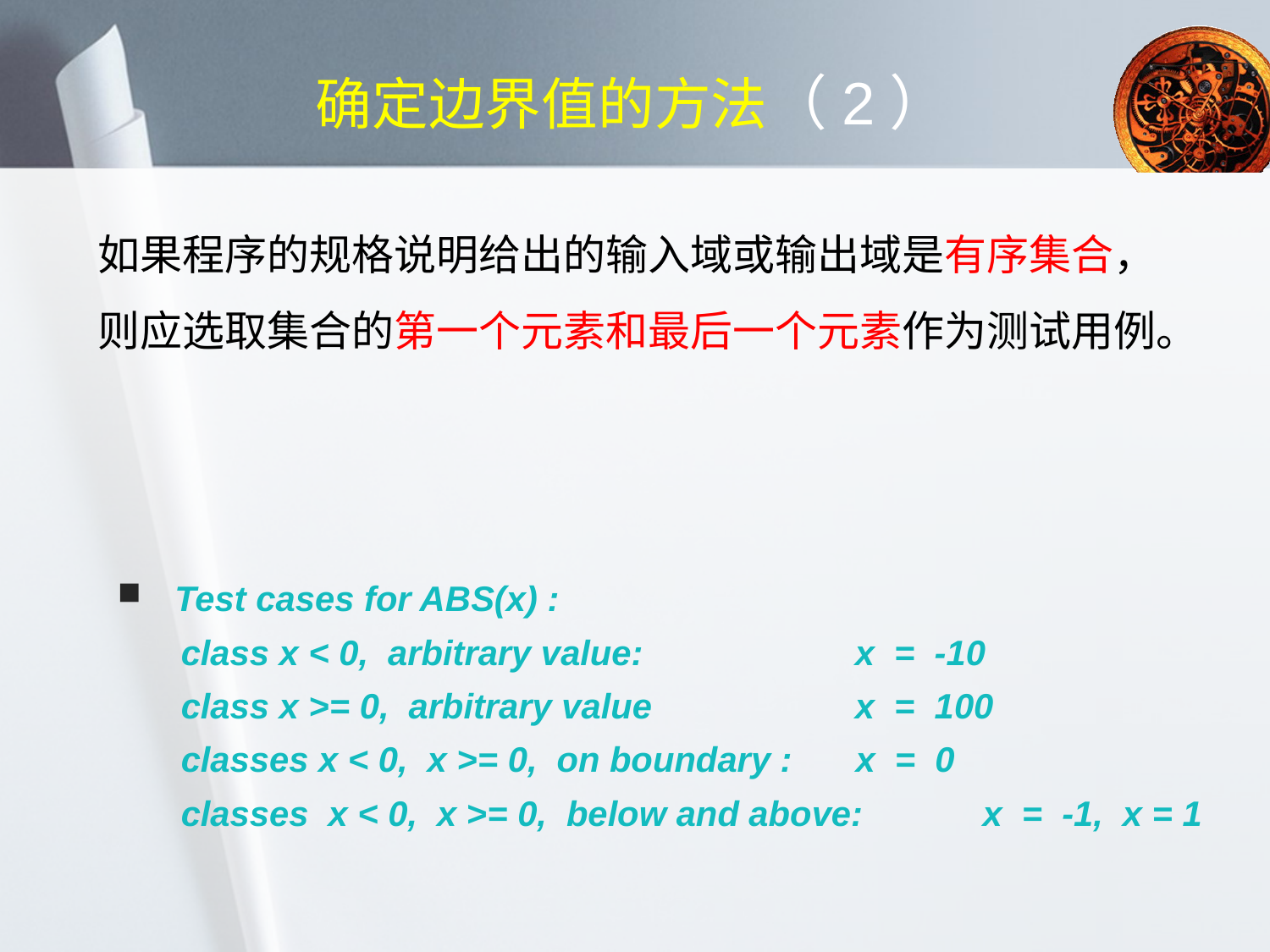

# 确定边界值的方法（2）
如果程序的规格说明给出的输入域或输出域是有序集合，则应选取集合的第一个元素和最后一个元素作为测试用例。
 Test cases for ABS(x) :
class x < 0,  arbitrary value:	             x  =  -10
class x >= 0,  arbitrary value	             x  =  100
classes x < 0,  x >= 0,  on boundary :	x  =  0
classes  x < 0,  x >= 0,  below and above:	x  =  -1,  x = 1